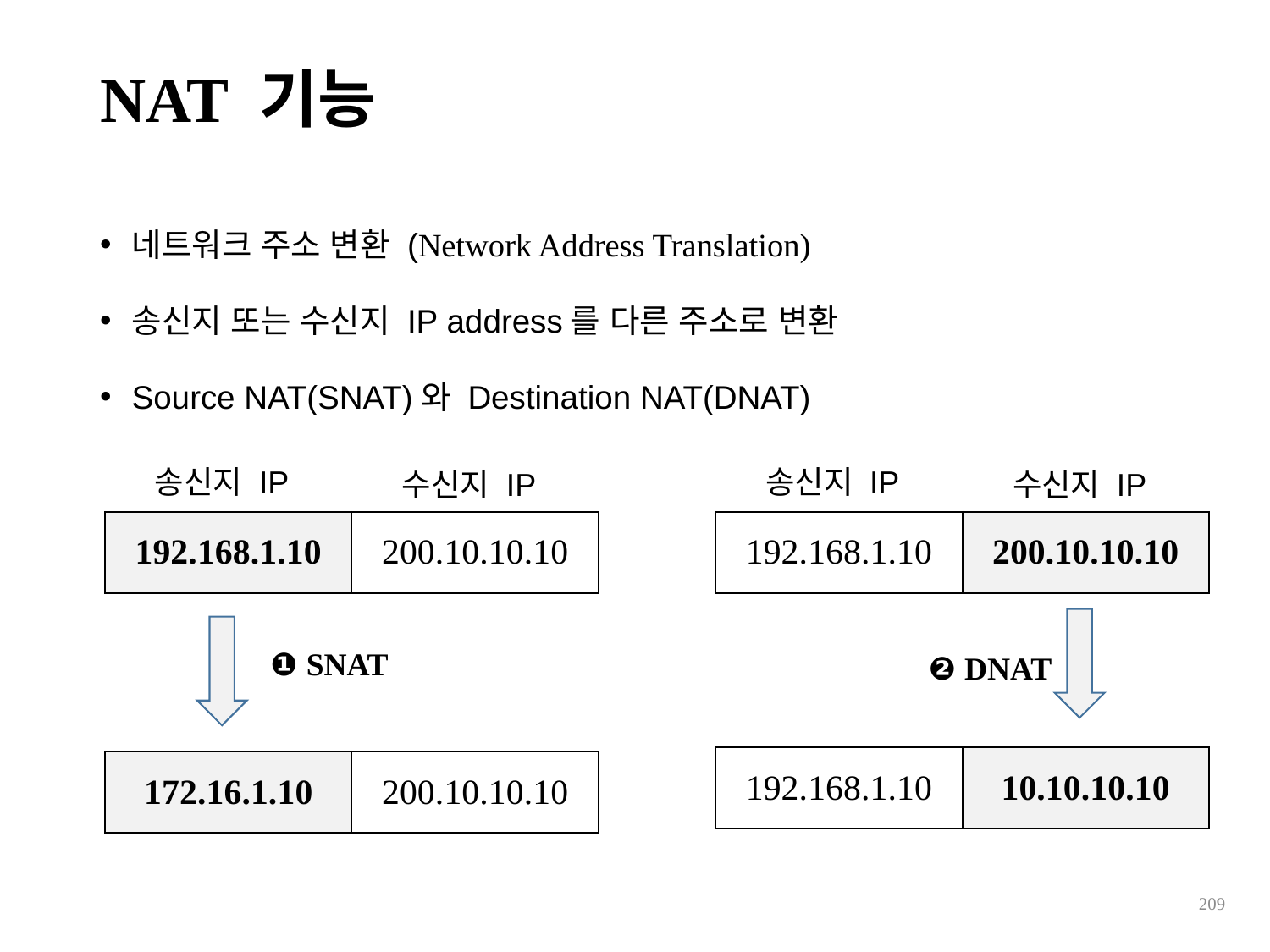

# NAT 기능
네트워크 주소 변환 (Network Address Translation)
송신지 또는 수신지 IP address를 다른 주소로 변환
Source NAT(SNAT)와 Destination NAT(DNAT)
송신지 IP
송신지 IP
수신지 IP
수신지 IP
| 192.168.1.10 | 200.10.10.10 |
| --- | --- |
| 192.168.1.10 | 200.10.10.10 |
| --- | --- |

❶ SNAT
❷ DNAT
| 192.168.1.10 | 10.10.10.10 |
| --- | --- |
| 172.16.1.10 | 200.10.10.10 |
| --- | --- |
209